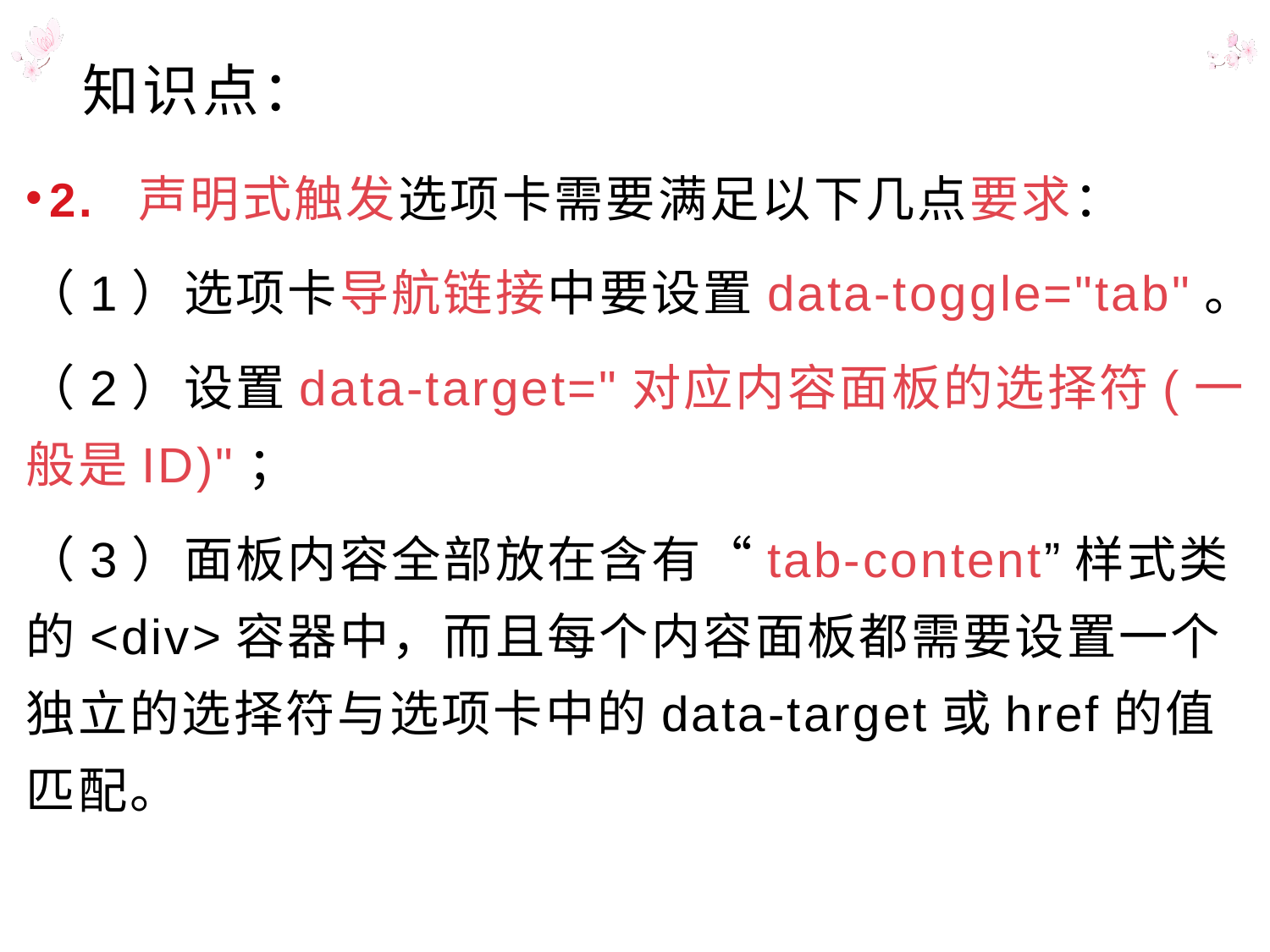

# 知识点：
2.  声明式触发选项卡需要满足以下几点要求：
（1）选项卡导航链接中要设置data-toggle="tab"。
（2）设置data-target="对应内容面板的选择符(一般是ID)"；
（3）面板内容全部放在含有“tab-content”样式类的<div>容器中，而且每个内容面板都需要设置一个独立的选择符与选项卡中的data-target或href的值匹配。